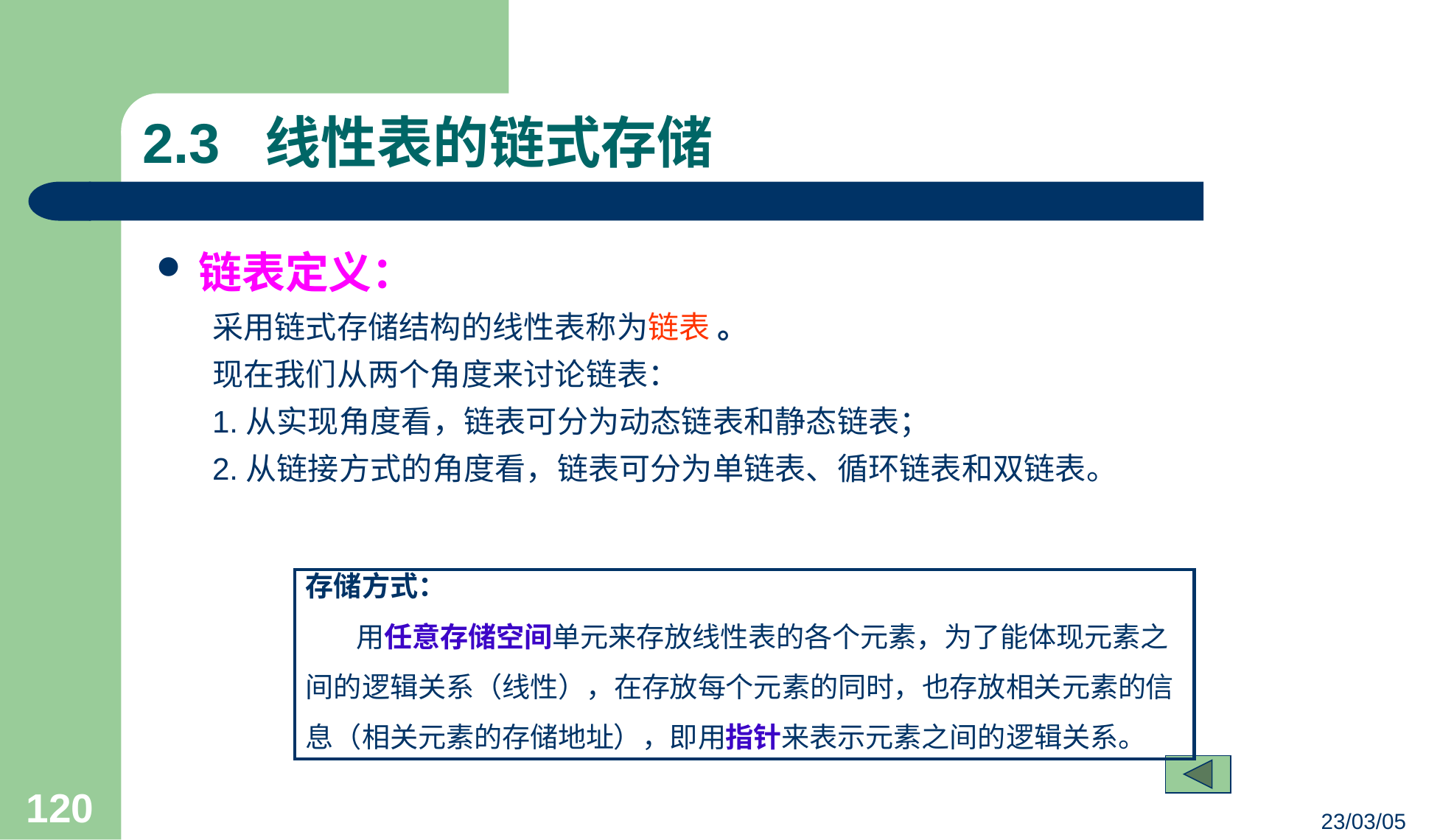

# 2.3  线性表的链式存储
链表定义：
采用链式存储结构的线性表称为链表 。
现在我们从两个角度来讨论链表：
1.从实现角度看，链表可分为动态链表和静态链表；
2.从链接方式的角度看，链表可分为单链表、循环链表和双链表。
存储方式：
       用任意存储空间单元来存放线性表的各个元素，为了能体现元素之间的逻辑关系（线性），在存放每个元素的同时，也存放相关元素的信息（相关元素的存储地址），即用指针来表示元素之间的逻辑关系。

120
23/03/05